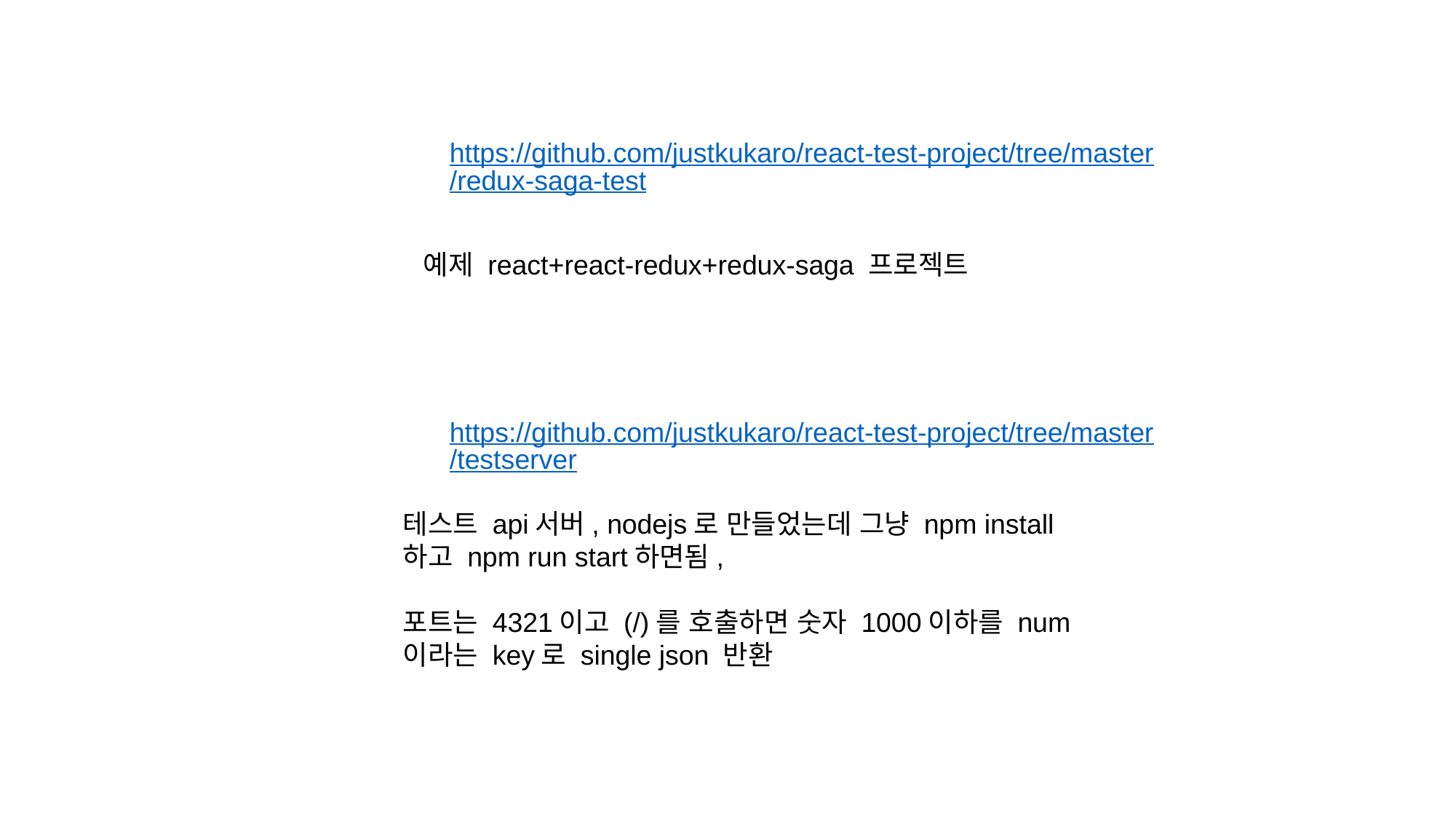

https://github.com/justkukaro/react-test-project/tree/master/redux-saga-test
예제 react+react-redux+redux-saga 프로젝트
https://github.com/justkukaro/react-test-project/tree/master/testserver
테스트 api서버, nodejs로 만들었는데 그냥 npm install 하고 npm run start하면됨,

포트는 4321이고 (/)를 호출하면 숫자 1000이하를 num이라는 key로 single json 반환